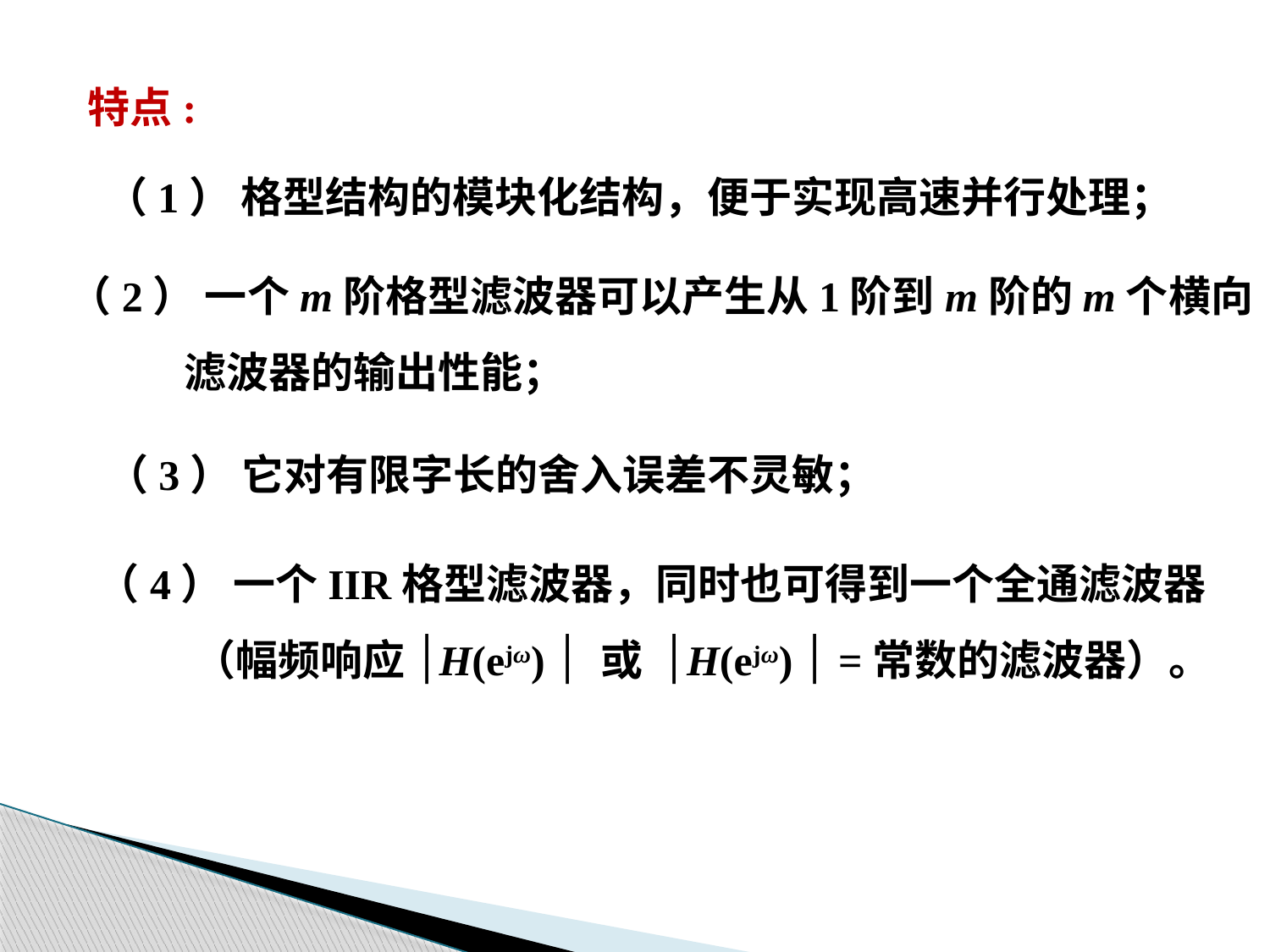

特点:
（1） 格型结构的模块化结构，便于实现高速并行处理；
（2） 一个m阶格型滤波器可以产生从1阶到m阶的m个横向
           滤波器的输出性能；
（3） 它对有限字长的舍入误差不灵敏；
（4） 一个IIR格型滤波器，同时也可得到一个全通滤波器
         （幅频响应׀H(ejω) ׀ 或 ׀H(ejω) ׀ =常数的滤波器）。